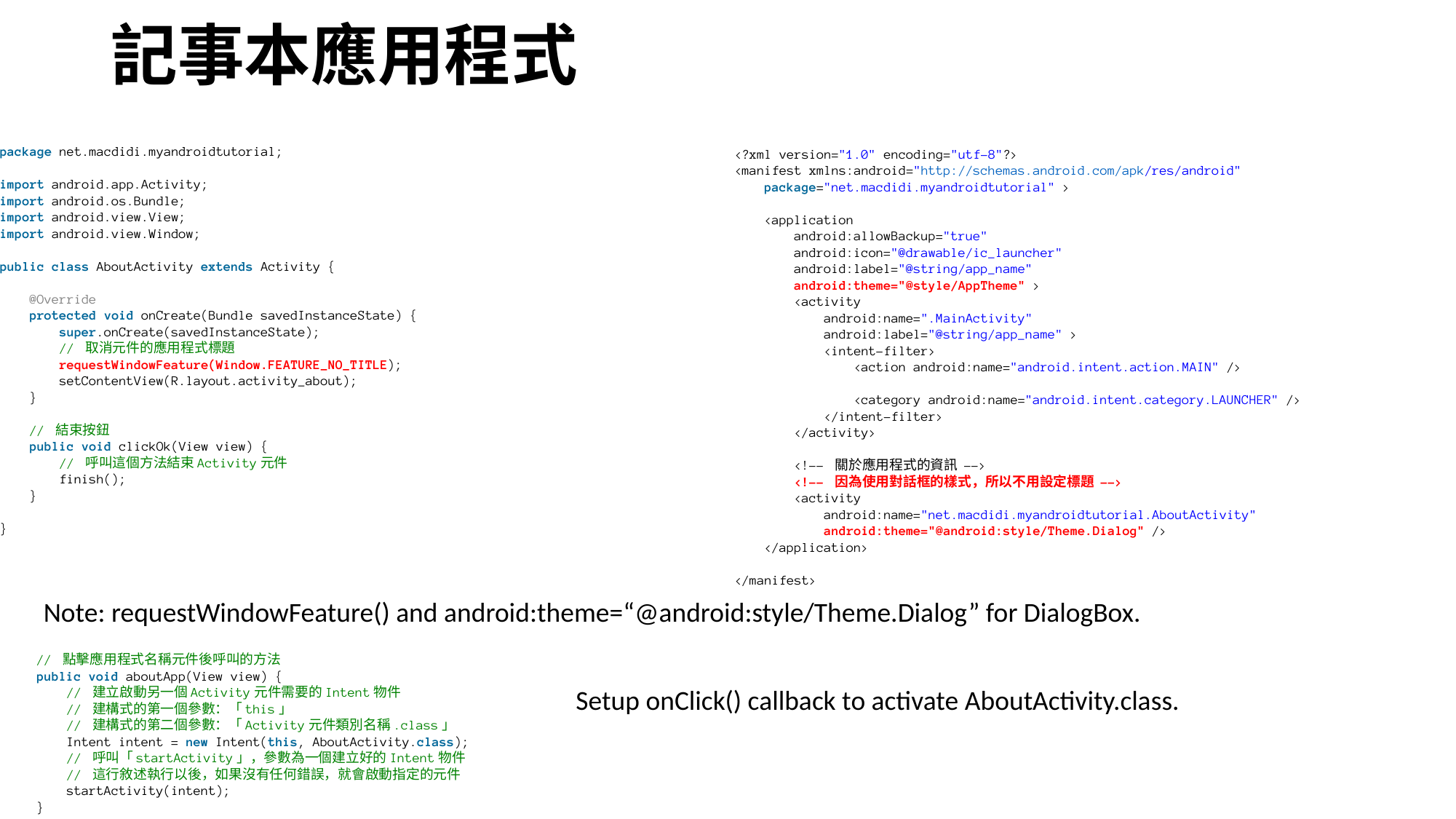

# 記事本應用程式
package net.macdidi.myandroidtutorial;

import android.app.Activity;
import android.os.Bundle;
import android.view.View;
import android.view.Window;

public class AboutActivity extends Activity {

    @Override
    protected void onCreate(Bundle savedInstanceState) {
        super.onCreate(savedInstanceState);
        // 取消元件的應用程式標題
        requestWindowFeature(Window.FEATURE_NO_TITLE);
        setContentView(R.layout.activity_about);
    }

    // 結束按鈕
    public void clickOk(View view) {
        // 呼叫這個方法結束Activity元件
        finish();
    }

}
<?xml version="1.0" encoding="utf-8"?>
<manifest xmlns:android="http://schemas.android.com/apk/res/android"
    package="net.macdidi.myandroidtutorial" >

    <application
        android:allowBackup="true"
        android:icon="@drawable/ic_launcher"
        android:label="@string/app_name"
        android:theme="@style/AppTheme" >
        <activity
            android:name=".MainActivity"
            android:label="@string/app_name" >
            <intent-filter>
                <action android:name="android.intent.action.MAIN" />

                <category android:name="android.intent.category.LAUNCHER" />
            </intent-filter>
        </activity>

        <!-- 關於應用程式的資訊 -->
        <!-- 因為使用對話框的樣式，所以不用設定標題 -->
        <activity
            android:name="net.macdidi.myandroidtutorial.AboutActivity"
            android:theme="@android:style/Theme.Dialog" />
    </application>

</manifest>

Note: requestWindowFeature() and android:theme=“@android:style/Theme.Dialog” for DialogBox.
    // 點擊應用程式名稱元件後呼叫的方法
    public void aboutApp(View view) {
        // 建立啟動另一個Activity元件需要的Intent物件
        // 建構式的第一個參數：「this」
        // 建構式的第二個參數：「Activity元件類別名稱.class」
        Intent intent = new Intent(this, AboutActivity.class);
        // 呼叫「startActivity」，參數為一個建立好的Intent物件
        // 這行敘述執行以後，如果沒有任何錯誤，就會啟動指定的元件
        startActivity(intent);
    }
Setup onClick() callback to activate AboutActivity.class.